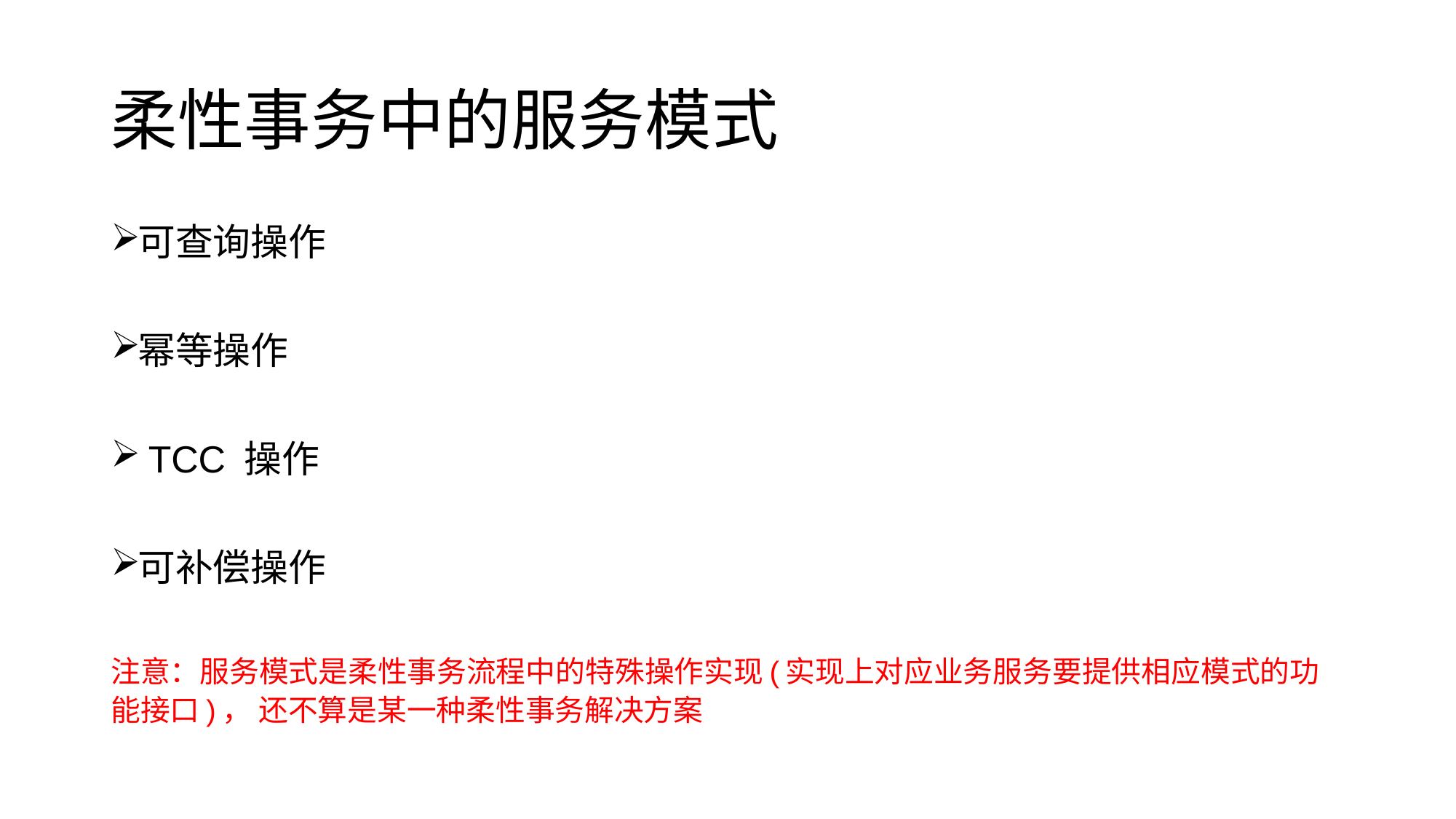

# 柔性事务中的服务模式
可查询操作

幂等操作

 TCC 操作

可补偿操作

注意：服务模式是柔性事务流程中的特殊操作实现(实现上对应业务服务要提供相应模式的功能接口)， 还不算是某一种柔性事务解决方案